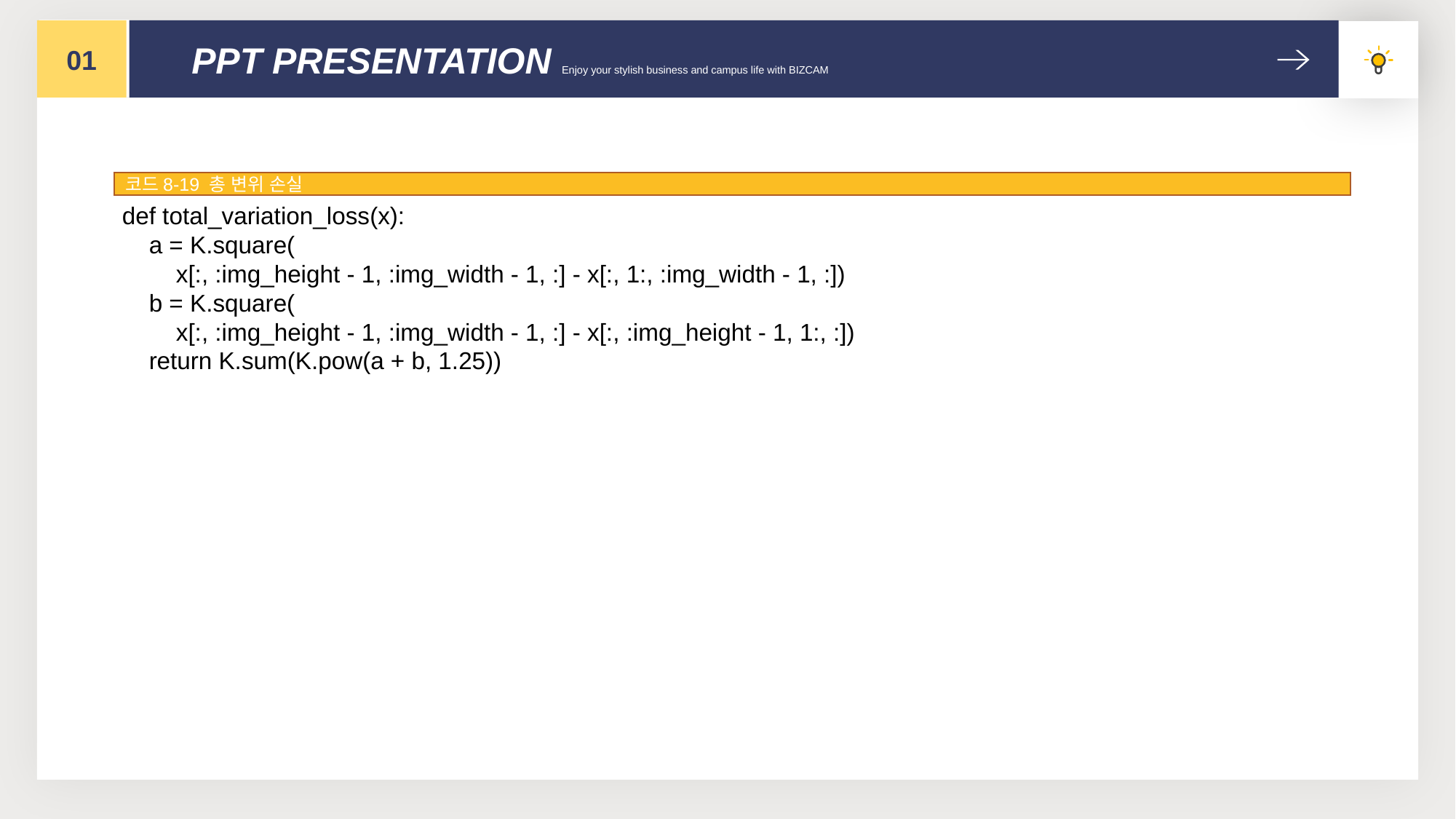

01
PPT PRESENTATION Enjoy your stylish business and campus life with BIZCAM

코드8-19 총 변위 손실
def total_variation_loss(x):
    a = K.square(
        x[:, :img_height - 1, :img_width - 1, :] - x[:, 1:, :img_width - 1, :])
    b = K.square(
        x[:, :img_height - 1, :img_width - 1, :] - x[:, :img_height - 1, 1:, :])
    return K.sum(K.pow(a + b, 1.25))